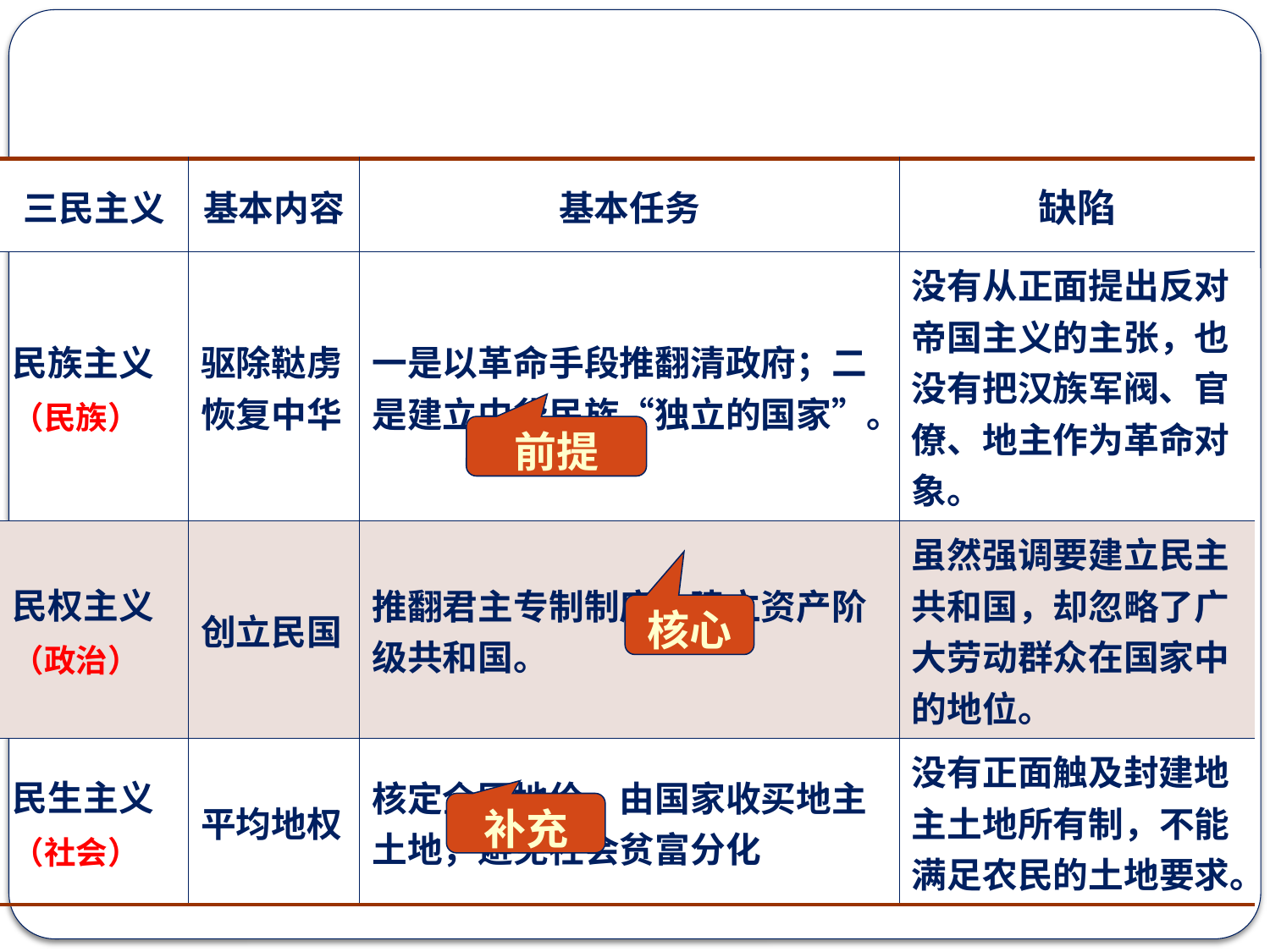

| 三民主义 | 基本内容 | 基本任务 | 缺陷 |
| --- | --- | --- | --- |
| 民族主义 （民族） | 驱除鞑虏恢复中华 | 一是以革命手段推翻清政府；二是建立中华民族“独立的国家”。 | 没有从正面提出反对帝国主义的主张，也没有把汉族军阀、官僚、地主作为革命对象。 |
| 民权主义 （政治） | 创立民国 | 推翻君主专制制度，建立资产阶级共和国。 | 虽然强调要建立民主共和国，却忽略了广大劳动群众在国家中的地位。 |
| 民生主义 （社会） | 平均地权 | 核定全国地价，由国家收买地主土地，避免社会贫富分化 | 没有正面触及封建地主土地所有制，不能满足农民的土地要求。 |
前提
核心
补充